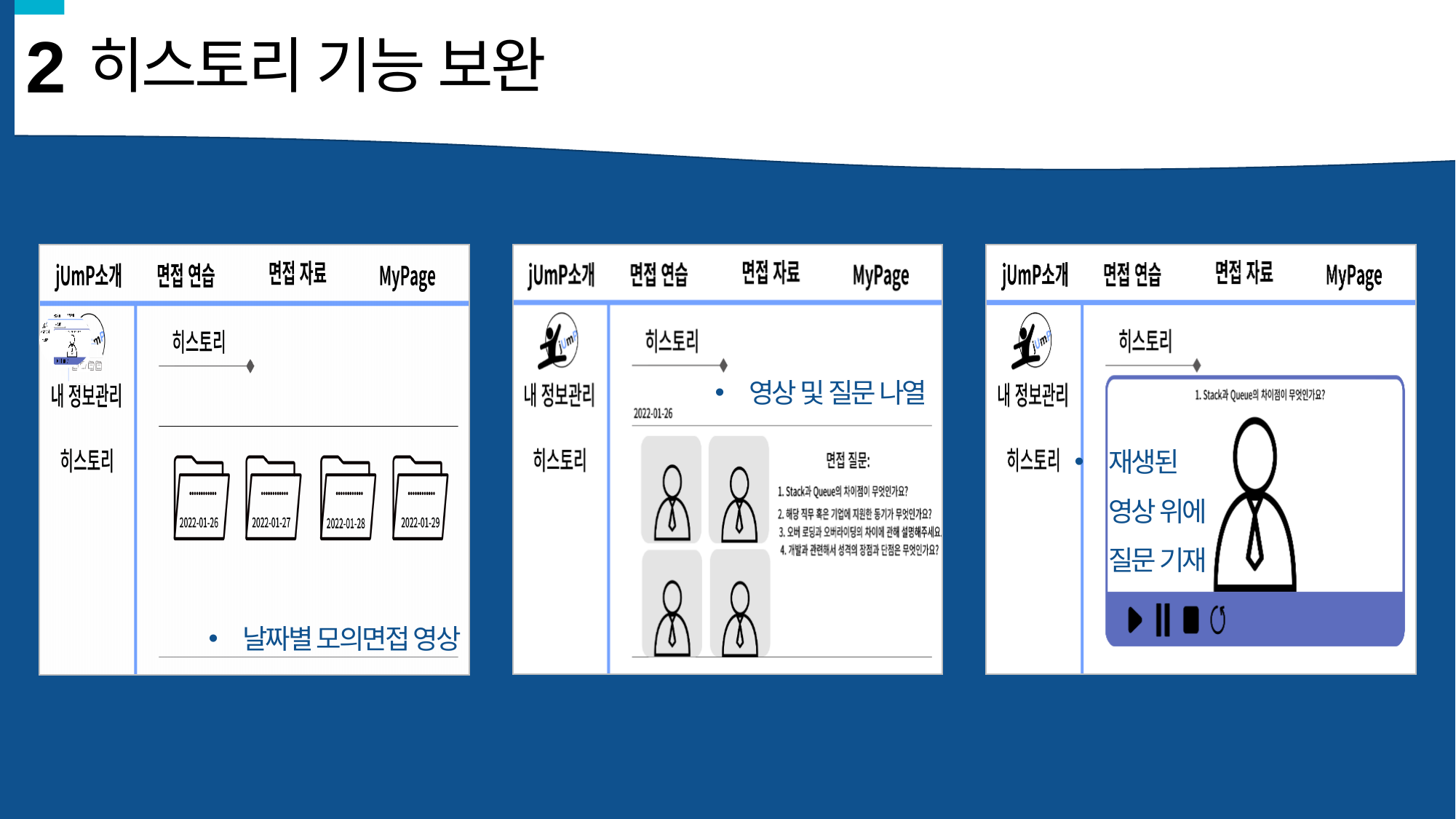

2
히스토리 기능 보완

2
2
영상 및 질문 나열
재생된 영상 위에 질문 기재
날짜별 모의면접 영상
영상 및 질문 나열